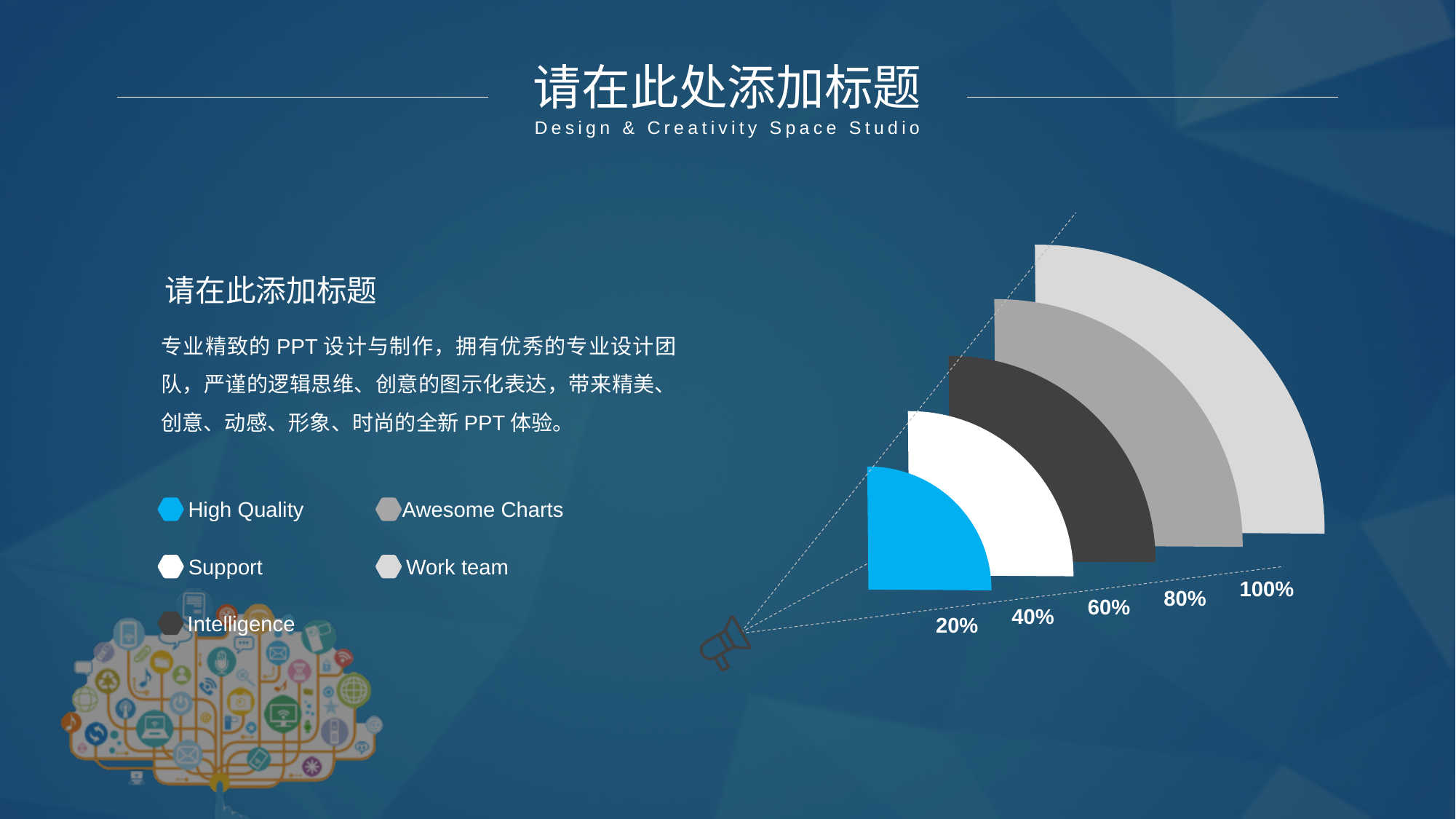

请在此处添加标题
Design & Creativity Space Studio

请在此添加标题

专业精致的PPT设计与制作，拥有优秀的专业设计团队，严谨的逻辑思维、创意的图示化表达，带来精美、创意、动感、形象、时尚的全新PPT体验。

High Quality
Awesome Charts

Support
Work team

100%
80%
60%
40%
Intelligence
20%